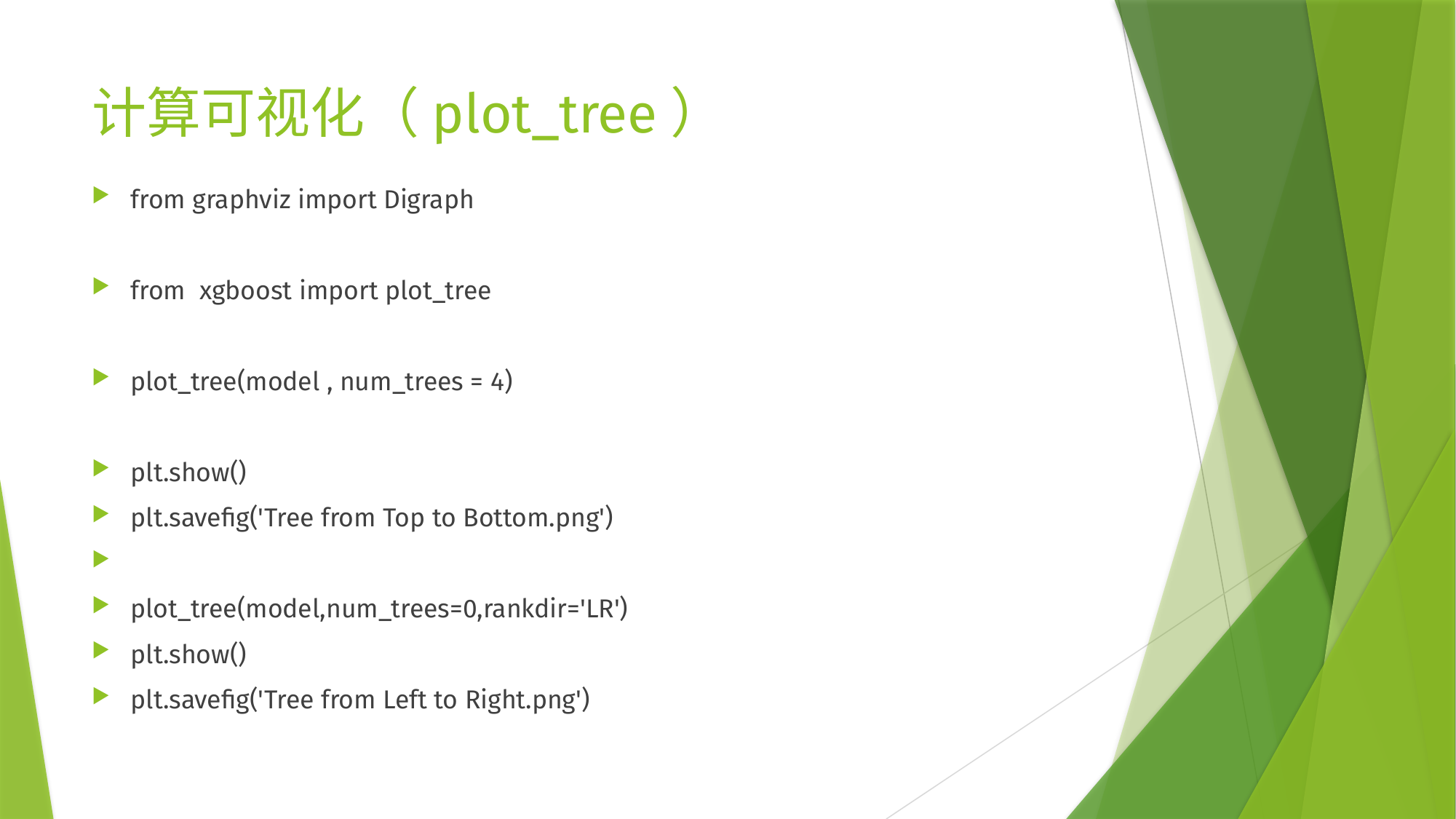

# 计算可视化（plot_tree）
from graphviz import Digraph

from  xgboost import plot_tree

plot_tree(model , num_trees = 4)

plt.show()
plt.savefig('Tree from Top to Bottom.png')

plot_tree(model,num_trees=0,rankdir='LR')
plt.show()
plt.savefig('Tree from Left to Right.png')